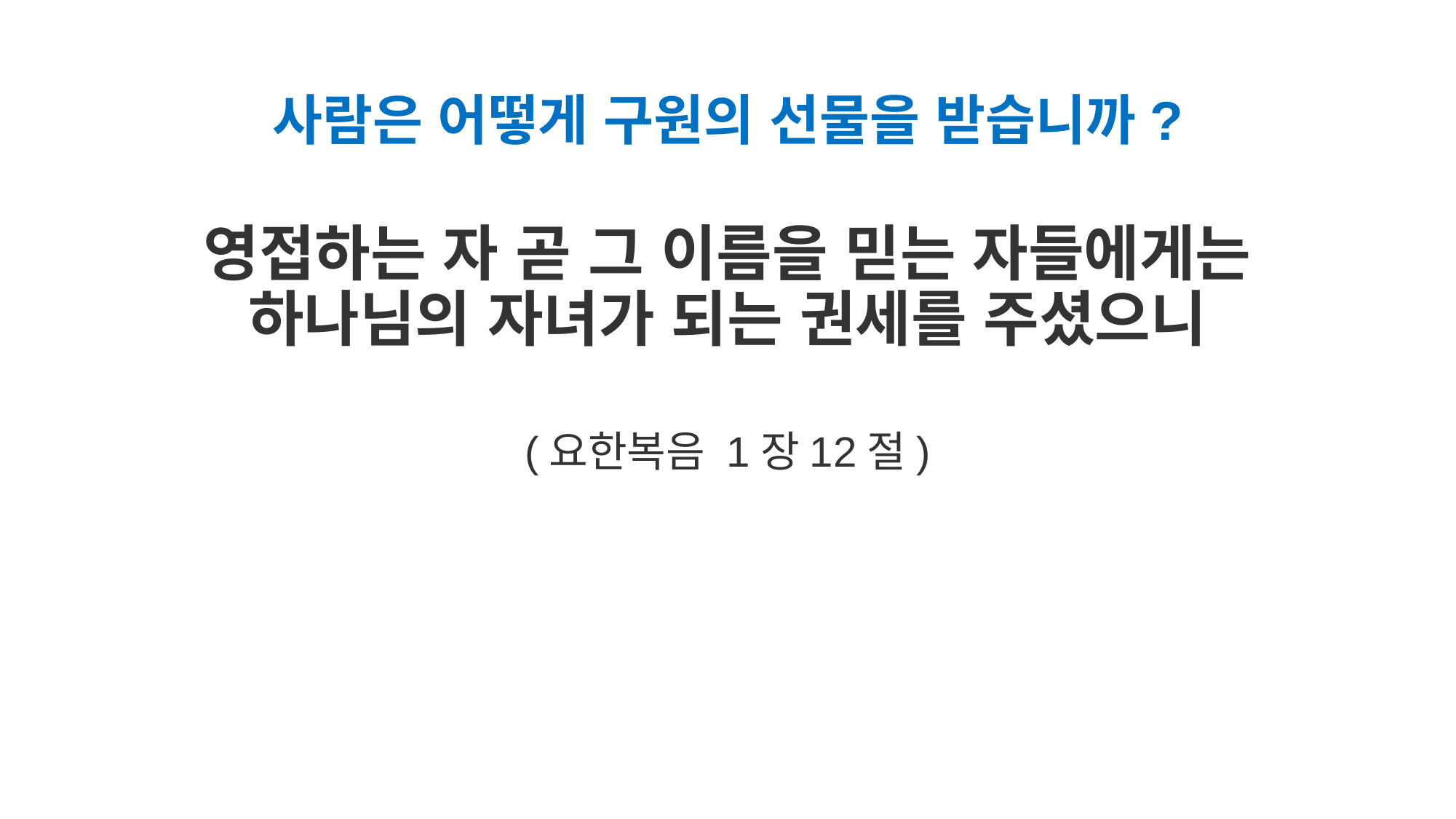

# 사람은 어떻게 구원의 선물을 받습니까?
영접하는 자 곧 그 이름을 믿는 자들에게는 하나님의 자녀가 되는 권세를 주셨으니

(요한복음 1장12절)